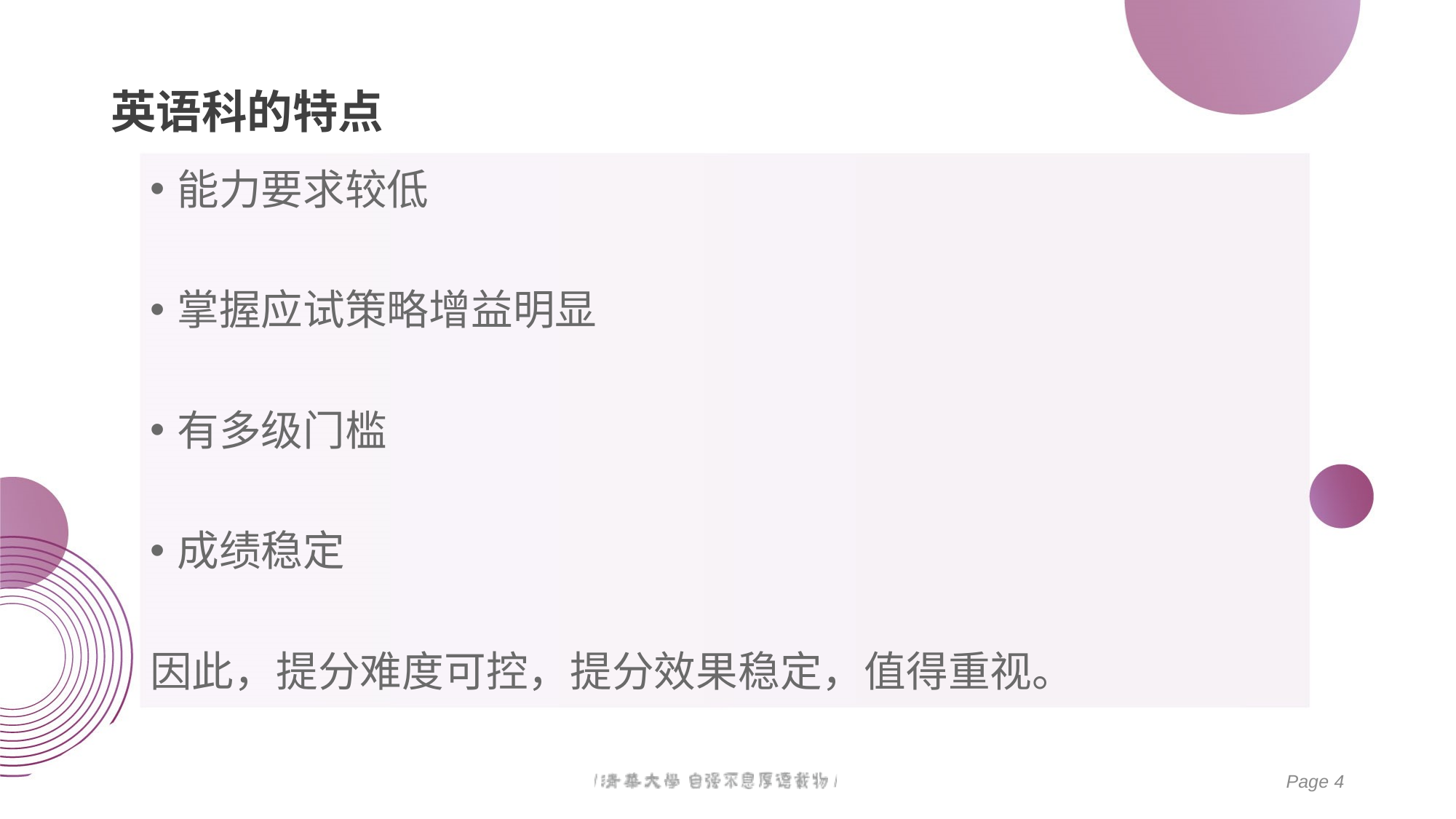

# 英语科的特点
能力要求较低

掌握应试策略增益明显

有多级门槛

成绩稳定

因此，提分难度可控，提分效果稳定，值得重视。

Page 4